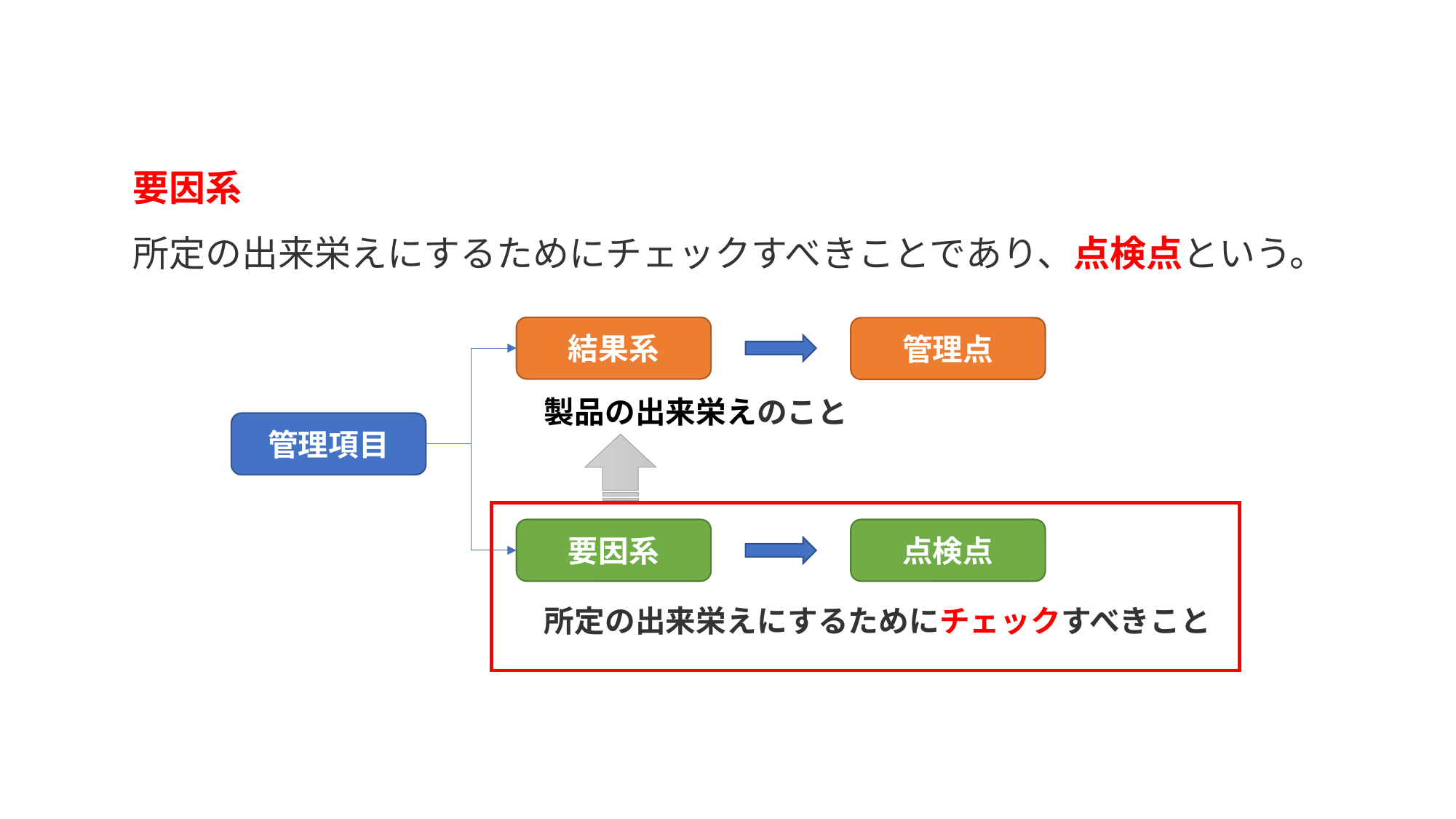

要因系

所定の出来栄えにするためにチェックすべきことであり、点検点という。
結果系
管理点

製品の出来栄えのこと
管理項目

要因系
点検点

所定の出来栄えにするためにチェックすべきこと